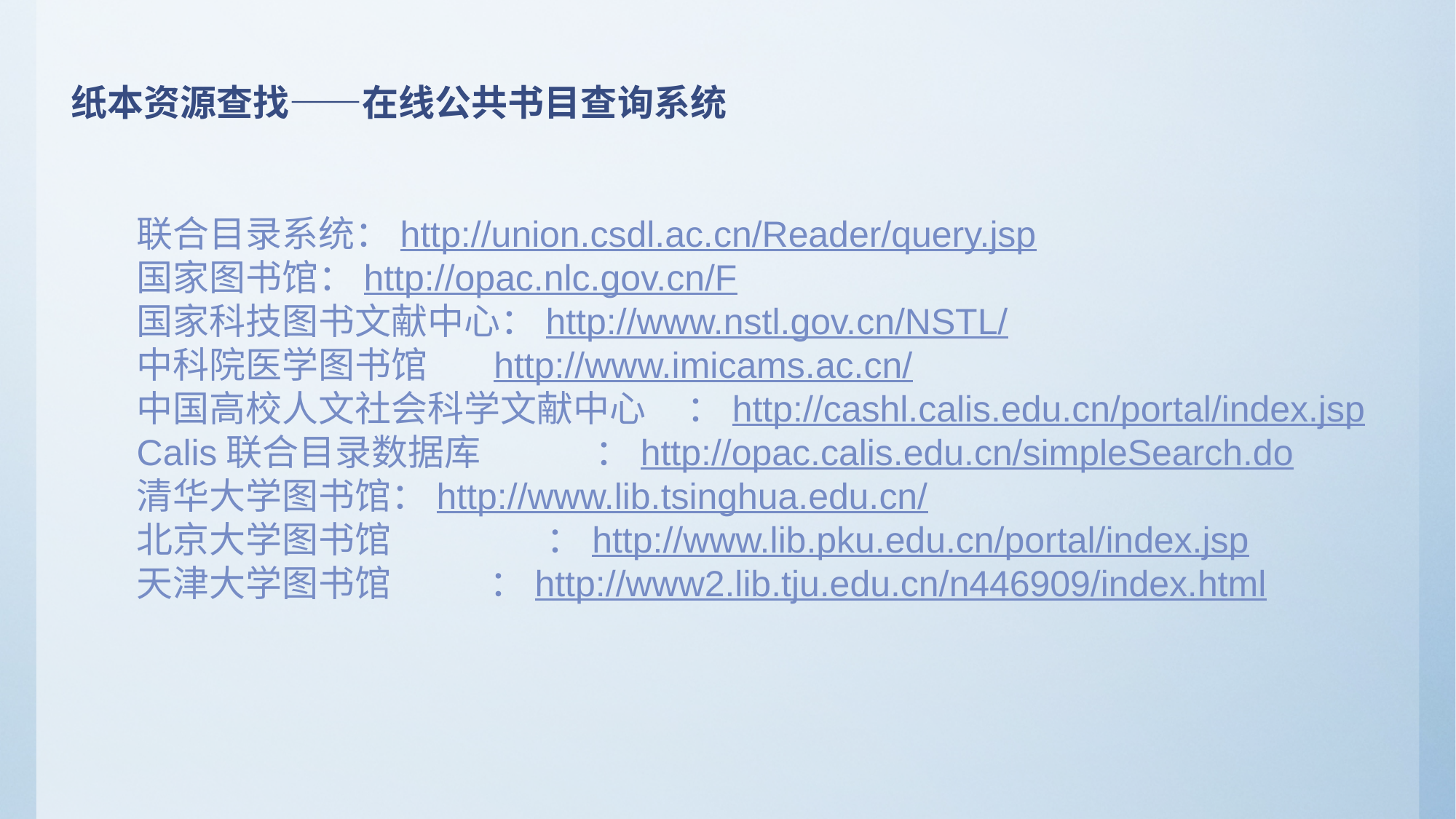

纸本资源查找——在线公共书目查询系统
联合目录系统：http://union.csdl.ac.cn/Reader/query.jsp
国家图书馆：http://opac.nlc.gov.cn/F
国家科技图书文献中心：http://www.nstl.gov.cn/NSTL/
中科院医学图书馆       http://www.imicams.ac.cn/
中国高校人文社会科学文献中心     ：http://cashl.calis.edu.cn/portal/index.jsp
Calis联合目录数据库              ：http://opac.calis.edu.cn/simpleSearch.do
清华大学图书馆：http://www.lib.tsinghua.edu.cn/
北京大学图书馆                   ：http://www.lib.pku.edu.cn/portal/index.jsp
天津大学图书馆            ：http://www2.lib.tju.edu.cn/n446909/index.html